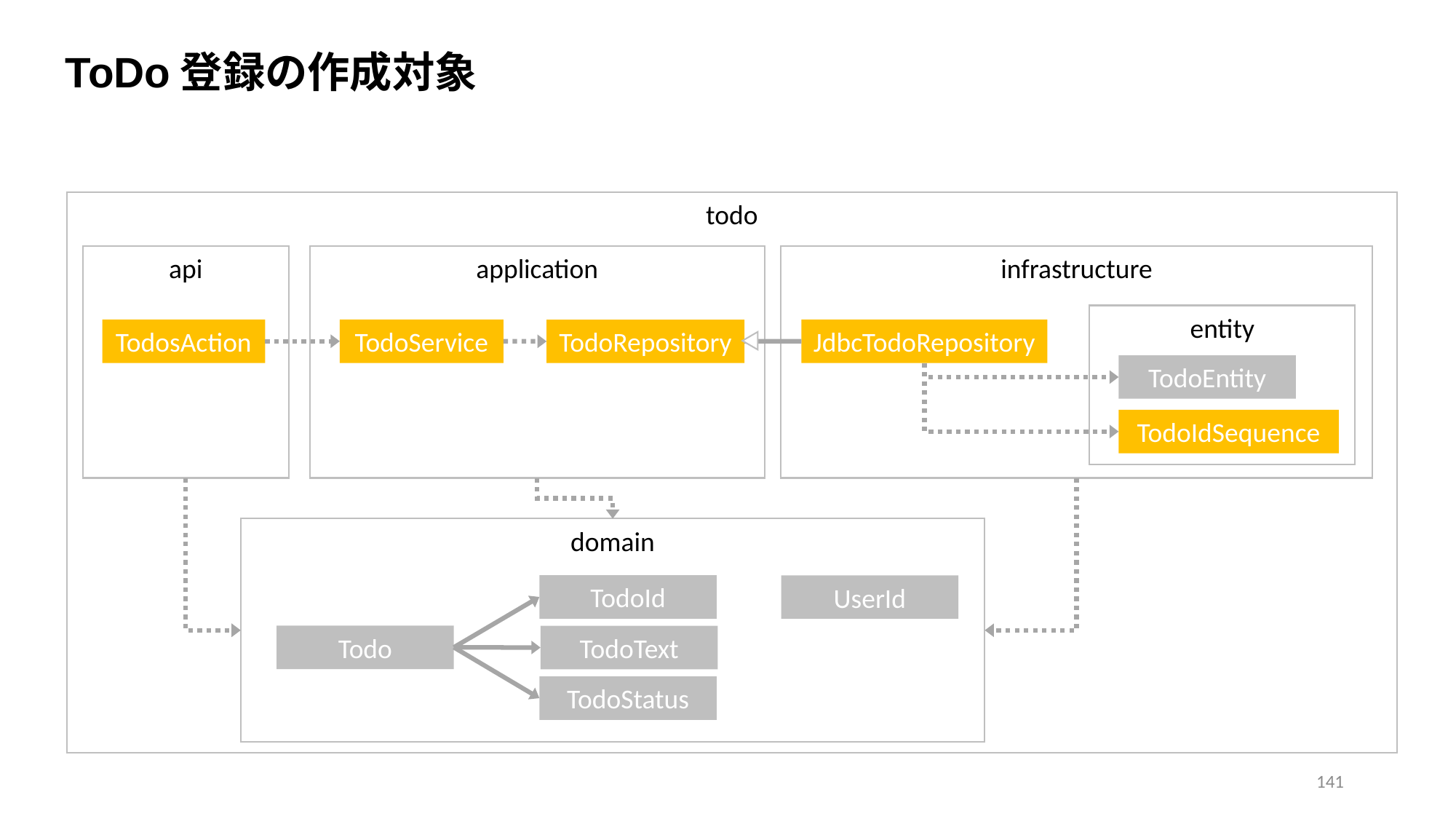

ToDo登録の作成対象
todo
api
application
infrastructure
entity
TodosAction
TodoService
JdbcTodoRepository
TodoRepository

TodoEntity
TodoIdSequence
domain
TodoId
UserId
Todo
TodoText
TodoStatus
141